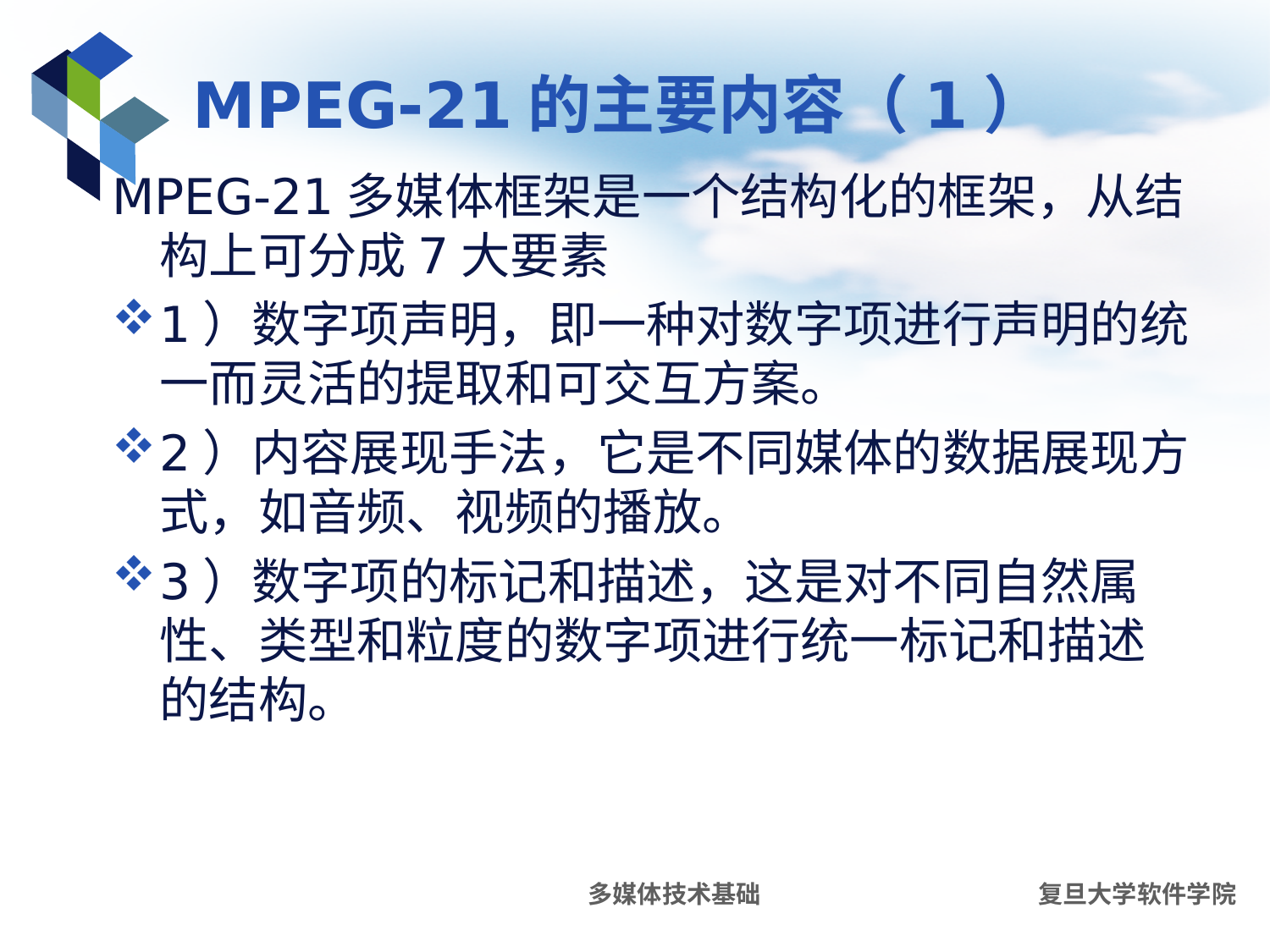

# MPEG-21的主要内容（1）
MPEG-21多媒体框架是一个结构化的框架，从结构上可分成7大要素
1）数字项声明，即一种对数字项进行声明的统一而灵活的提取和可交互方案。
2）内容展现手法，它是不同媒体的数据展现方式，如音频、视频的播放。
3）数字项的标记和描述，这是对不同自然属性、类型和粒度的数字项进行统一标记和描述的结构。

多媒体技术基础